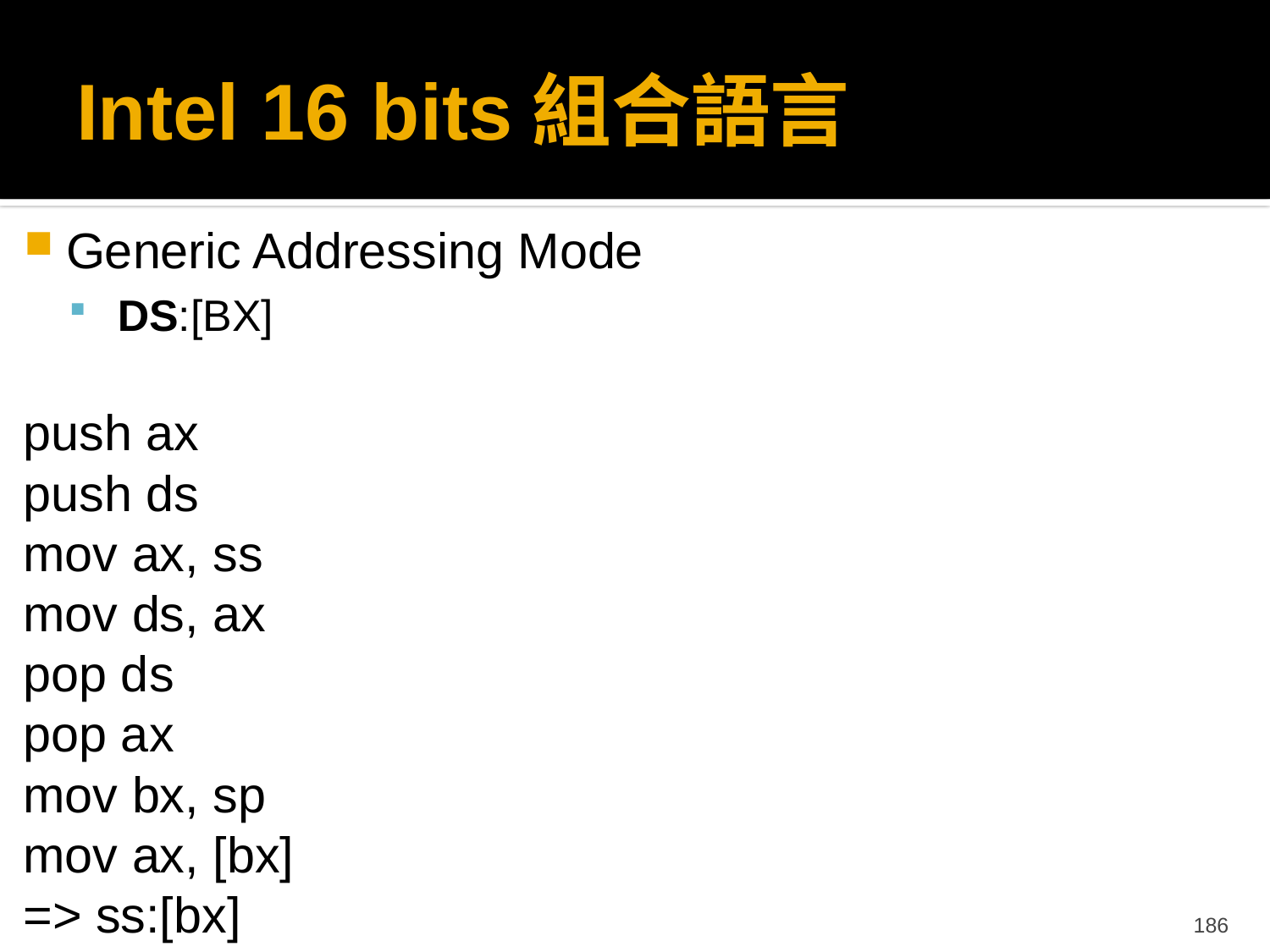

# Intel 16 bits組合語言
Generic Addressing Mode
 DS:[BX]

push ax
push ds
mov ax, ss
mov ds, ax
pop ds
pop ax
mov bx, sp
mov ax, [bx]
=> ss:[bx]
186